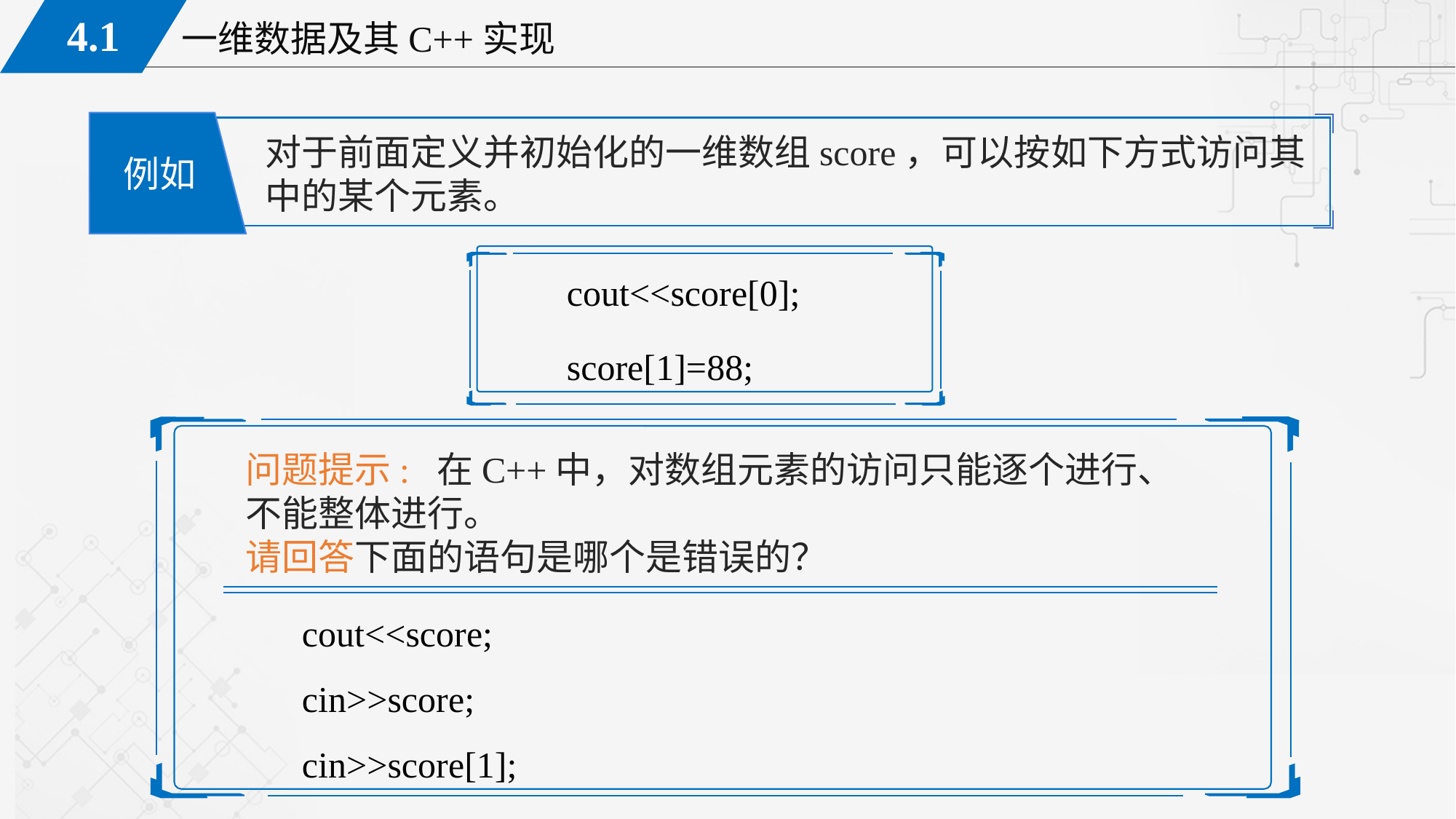

对于前面定义并初始化的一维数组score，可以按如下方式访问其中的某个元素。
例如
cout<<score[0];
score[1]=88;

问题提示:  在C++中，对数组元素的访问只能逐个进行、不能整体进行。
请回答下面的语句是哪个是错误的？
cout<<score;
cin>>score;
cin>>score[1];